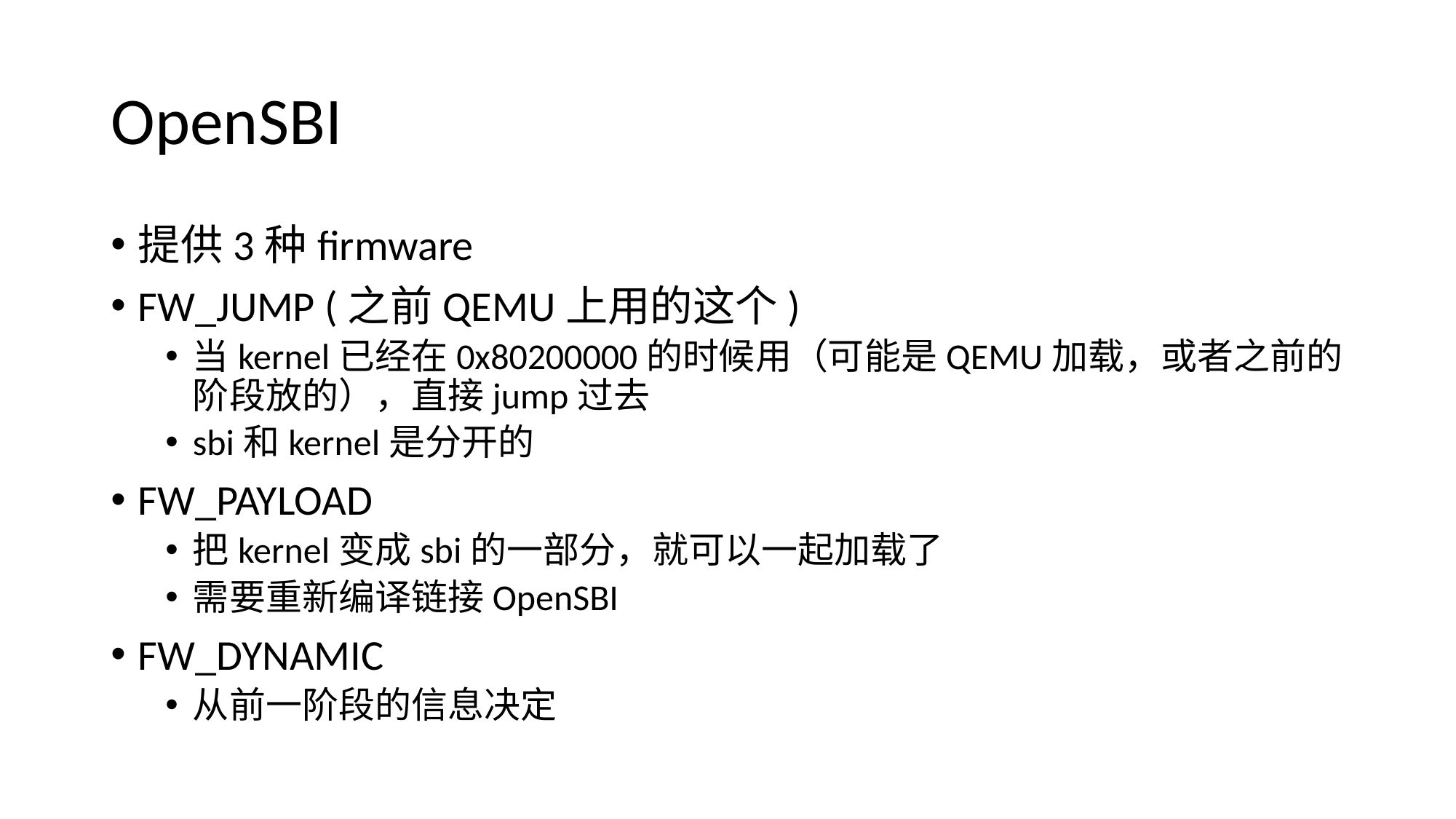

# OpenSBI
提供3种firmware
FW_JUMP (之前QEMU上用的这个)
当kernel已经在0x80200000的时候用（可能是QEMU加载，或者之前的阶段放的），直接jump过去
sbi和kernel是分开的
FW_PAYLOAD
把kernel变成sbi的一部分，就可以一起加载了
需要重新编译链接OpenSBI
FW_DYNAMIC
从前一阶段的信息决定